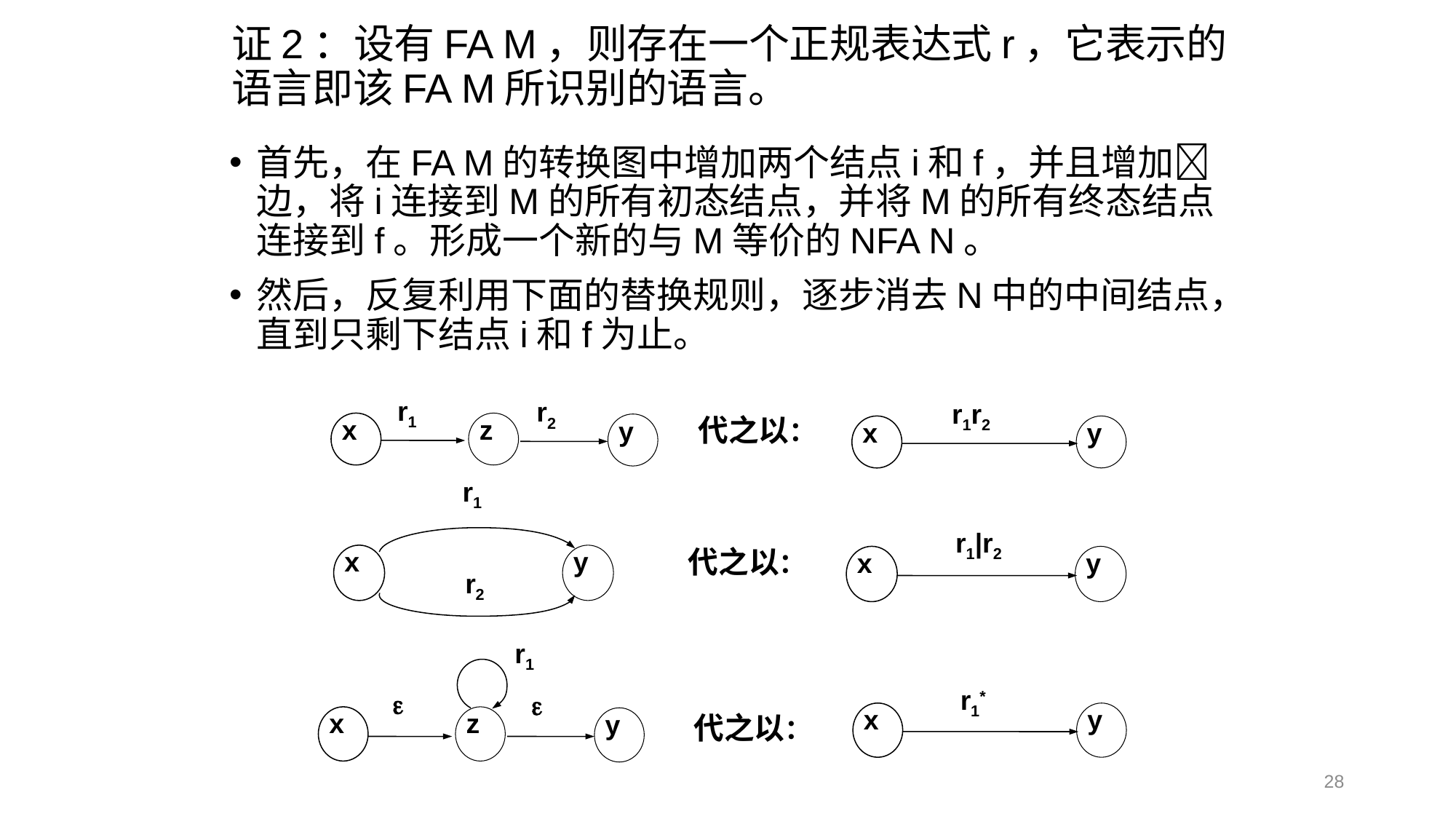

# 证2：设有FA M，则存在一个正规表达式r，它表示的语言即该FA M所识别的语言。
首先，在FA M的转换图中增加两个结点i和f，并且增加ε边，将i连接到M的所有初态结点，并将M的所有终态结点连接到f。形成一个新的与M等价的NFA N。
然后，反复利用下面的替换规则，逐步消去N中的中间结点，直到只剩下结点i和f为止。
  r1
  r2
x

z

y

 r1r2
x

y

代之以：
r1

x

y

r2

  r1|r2
x

y

代之以：
  r1

   ε
   ε
x

z

y

  r1*
x

y

代之以：
28